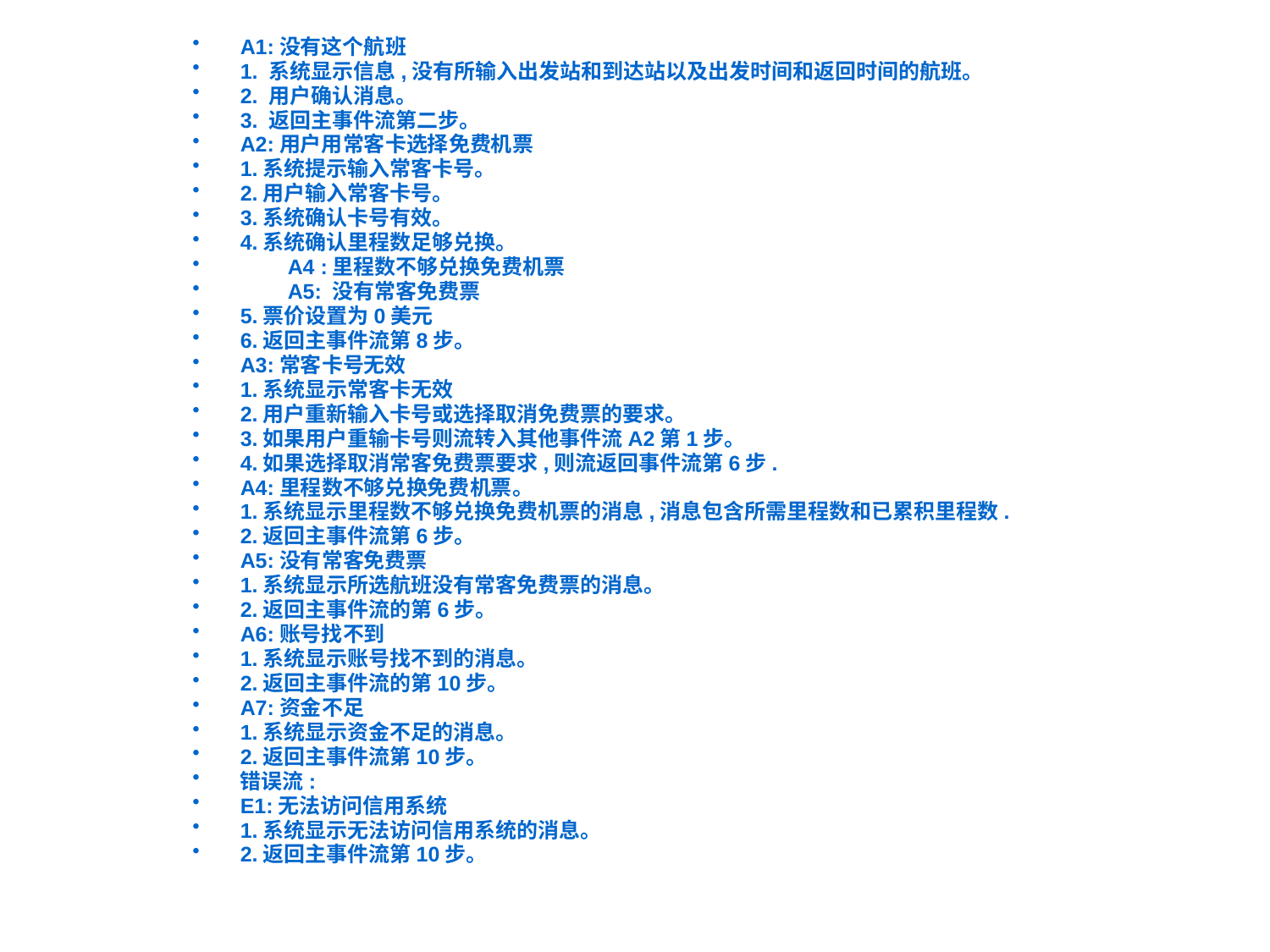

A1:没有这个航班
1. 系统显示信息,没有所输入出发站和到达站以及出发时间和返回时间的航班。
2. 用户确认消息。
3. 返回主事件流第二步。
A2:用户用常客卡选择免费机票
1.系统提示输入常客卡号。
2.用户输入常客卡号。
3.系统确认卡号有效。
4.系统确认里程数足够兑换。
        A4 :里程数不够兑换免费机票
        A5: 没有常客免费票
5.票价设置为0美元
6.返回主事件流第8步。
A3:常客卡号无效
1.系统显示常客卡无效
2.用户重新输入卡号或选择取消免费票的要求。
3.如果用户重输卡号则流转入其他事件流A2第1步。
4.如果选择取消常客免费票要求,则流返回事件流第6步.
A4:里程数不够兑换免费机票。
1.系统显示里程数不够兑换免费机票的消息,消息包含所需里程数和已累积里程数.
2.返回主事件流第6步。
A5:没有常客免费票
1.系统显示所选航班没有常客免费票的消息。
2.返回主事件流的第6步。
A6:账号找不到
1.系统显示账号找不到的消息。
2.返回主事件流的第10步。
A7:资金不足
1.系统显示资金不足的消息。
2.返回主事件流第10步。
错误流:
E1:无法访问信用系统
1.系统显示无法访问信用系统的消息。
2.返回主事件流第10步。

#